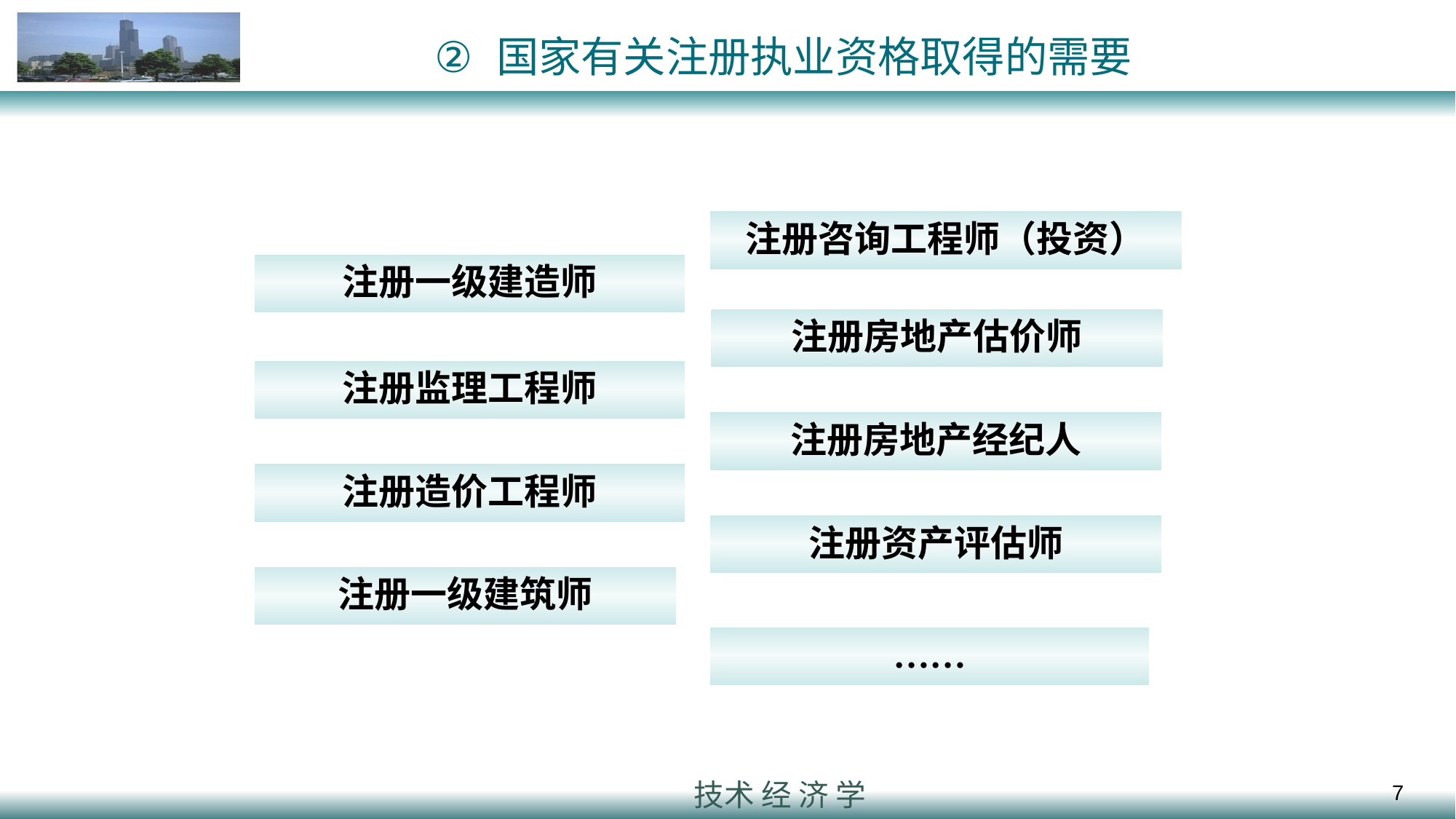

# 国家有关注册执业资格取得的需要
注册咨询工程师（投资）
注册房地产估价师
注册房地产经纪人
注册资产评估师
……
注册一级建造师
注册监理工程师
注册造价工程师
注册一级建筑师